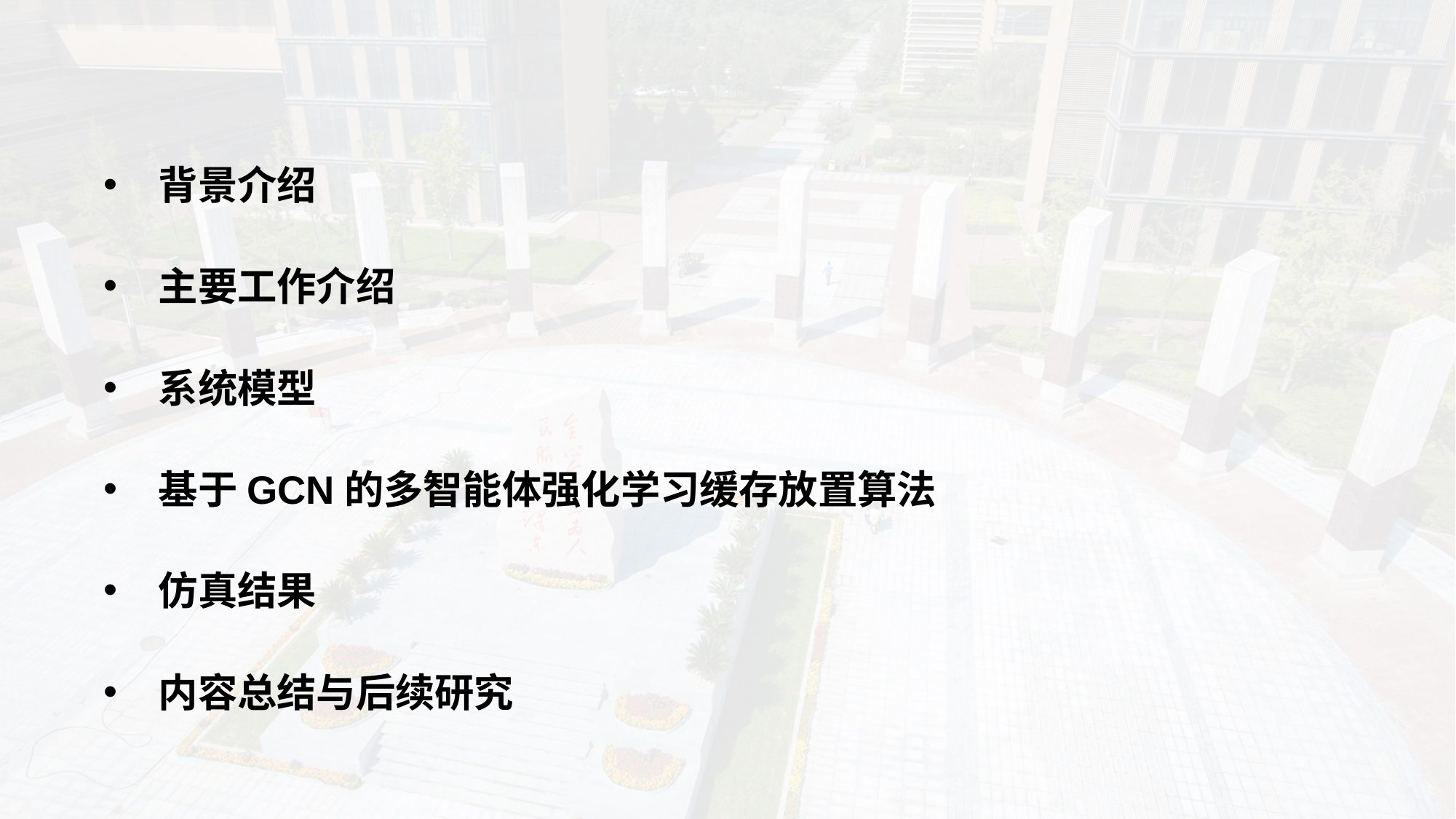

背景介绍
主要工作介绍
系统模型
基于GCN的多智能体强化学习缓存放置算法
仿真结果
内容总结与后续研究